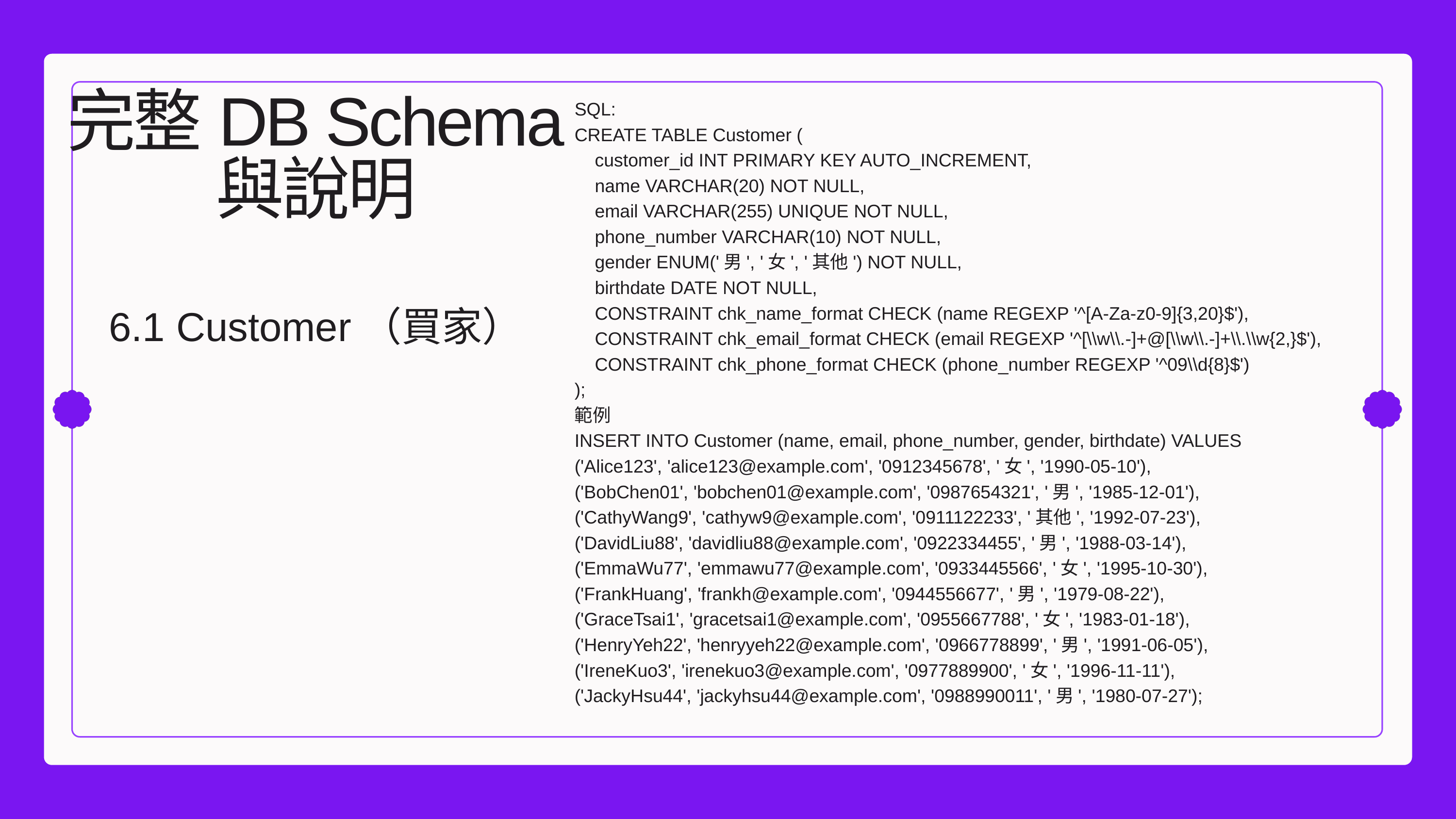

完整DB Schema
與說明
SQL:
CREATE TABLE Customer (
    customer_id INT PRIMARY KEY AUTO_INCREMENT,
    name VARCHAR(20) NOT NULL,
    email VARCHAR(255) UNIQUE NOT NULL,
    phone_number VARCHAR(10) NOT NULL,
    gender ENUM('男', '女', '其他') NOT NULL,
    birthdate DATE NOT NULL,
    CONSTRAINT chk_name_format CHECK (name REGEXP '^[A-Za-z0-9]{3,20}$'),
    CONSTRAINT chk_email_format CHECK (email REGEXP '^[\\w\\.-]+@[\\w\\.-]+\\.\\w{2,}$'),
    CONSTRAINT chk_phone_format CHECK (phone_number REGEXP '^09\\d{8}$')
);
範例
INSERT INTO Customer (name, email, phone_number, gender, birthdate) VALUES
('Alice123', 'alice123@example.com', '0912345678', '女', '1990-05-10'),
('BobChen01', 'bobchen01@example.com', '0987654321', '男', '1985-12-01'),
('CathyWang9', 'cathyw9@example.com', '0911122233', '其他', '1992-07-23'),
('DavidLiu88', 'davidliu88@example.com', '0922334455', '男', '1988-03-14'),
('EmmaWu77', 'emmawu77@example.com', '0933445566', '女', '1995-10-30'),
('FrankHuang', 'frankh@example.com', '0944556677', '男', '1979-08-22'),
('GraceTsai1', 'gracetsai1@example.com', '0955667788', '女', '1983-01-18'),
('HenryYeh22', 'henryyeh22@example.com', '0966778899', '男', '1991-06-05'),
('IreneKuo3', 'irenekuo3@example.com', '0977889900', '女', '1996-11-11'),
('JackyHsu44', 'jackyhsu44@example.com', '0988990011', '男', '1980-07-27');

6.1 Customer（買家）